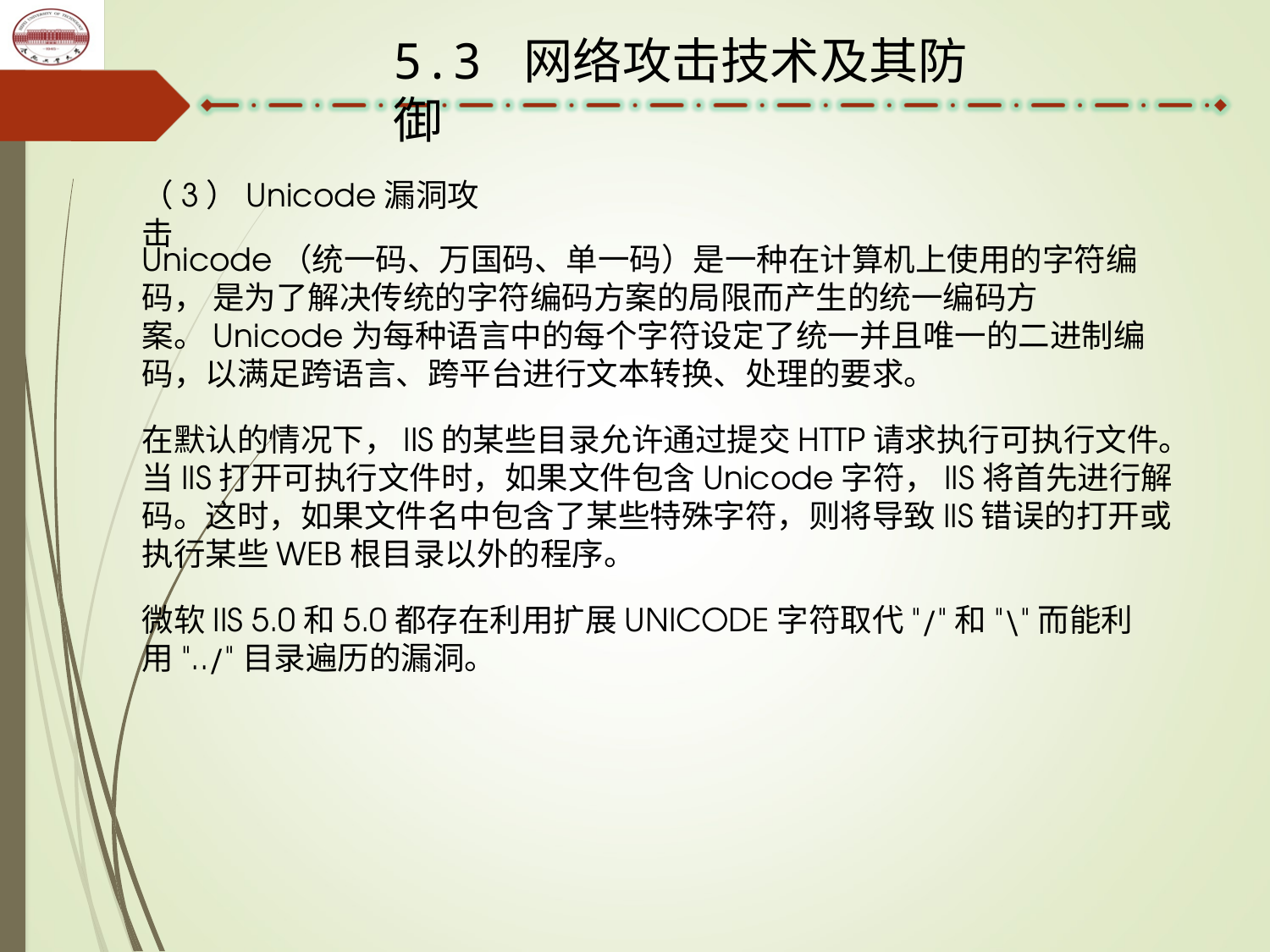

5.3 网络攻击技术及其防御
（3）Unicode漏洞攻击
Unicode（统一码、万国码、单一码）是一种在计算机上使用的字符编码， 是为了解决传统的字符编码方案的局限而产生的统一编码方案。Unicode为每种语言中的每个字符设定了统一并且唯一的二进制编码，以满足跨语言、跨平台进行文本转换、处理的要求。
在默认的情况下，IIS的某些目录允许通过提交HTTP请求执行可执行文件。当IIS打开可执行文件时，如果文件包含Unicode字符，IIS将首先进行解码。这时，如果文件名中包含了某些特殊字符，则将导致IIS错误的打开或执行某些WEB根目录以外的程序。
微软IIS 5.0和5.0都存在利用扩展UNICODE字符取代"/"和"\"而能利用"../"目录遍历的漏洞。